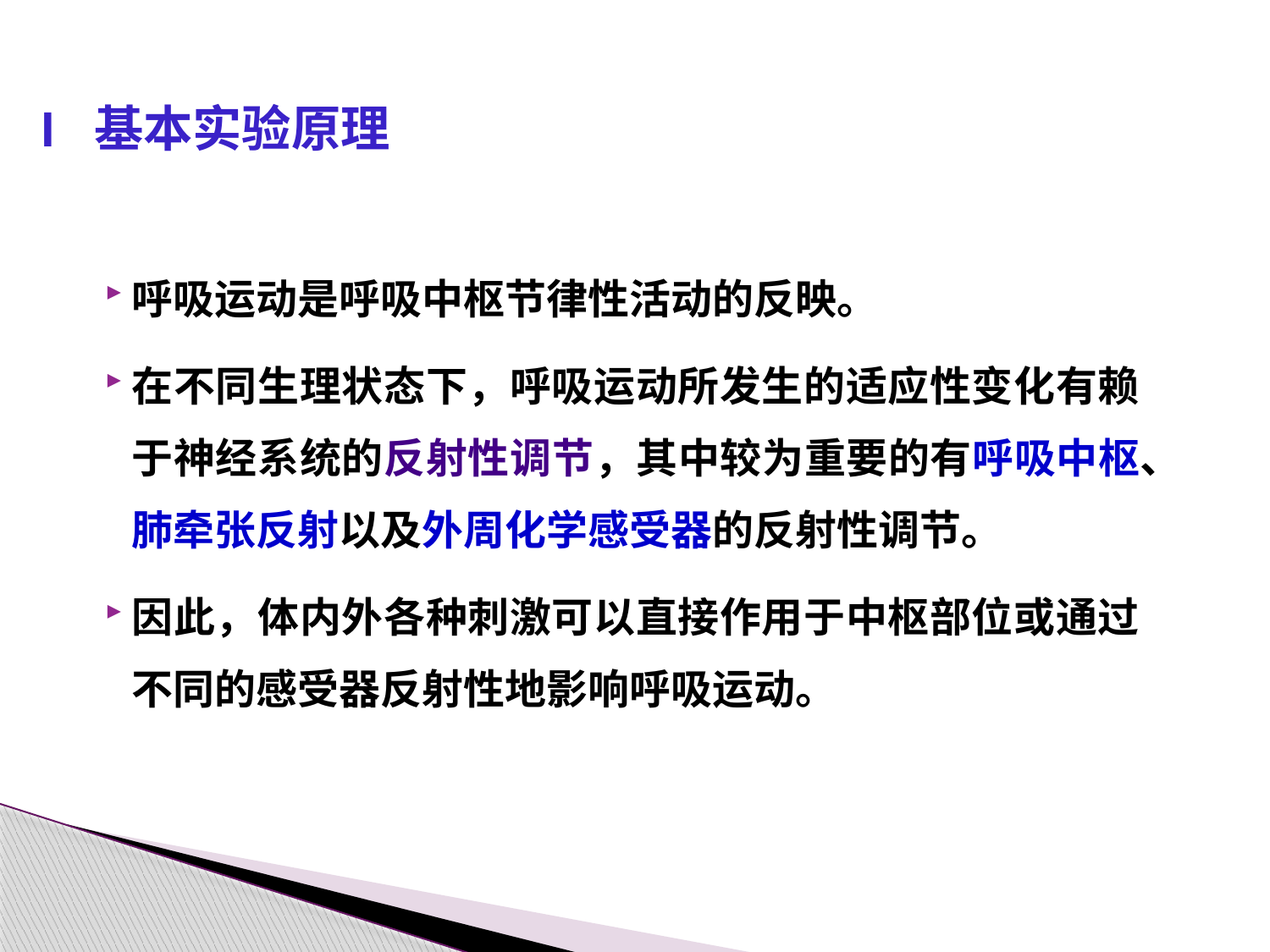

I  基本实验原理
呼吸运动是呼吸中枢节律性活动的反映。
在不同生理状态下，呼吸运动所发生的适应性变化有赖于神经系统的反射性调节，其中较为重要的有呼吸中枢、肺牵张反射以及外周化学感受器的反射性调节。
因此，体内外各种刺激可以直接作用于中枢部位或通过不同的感受器反射性地影响呼吸运动。